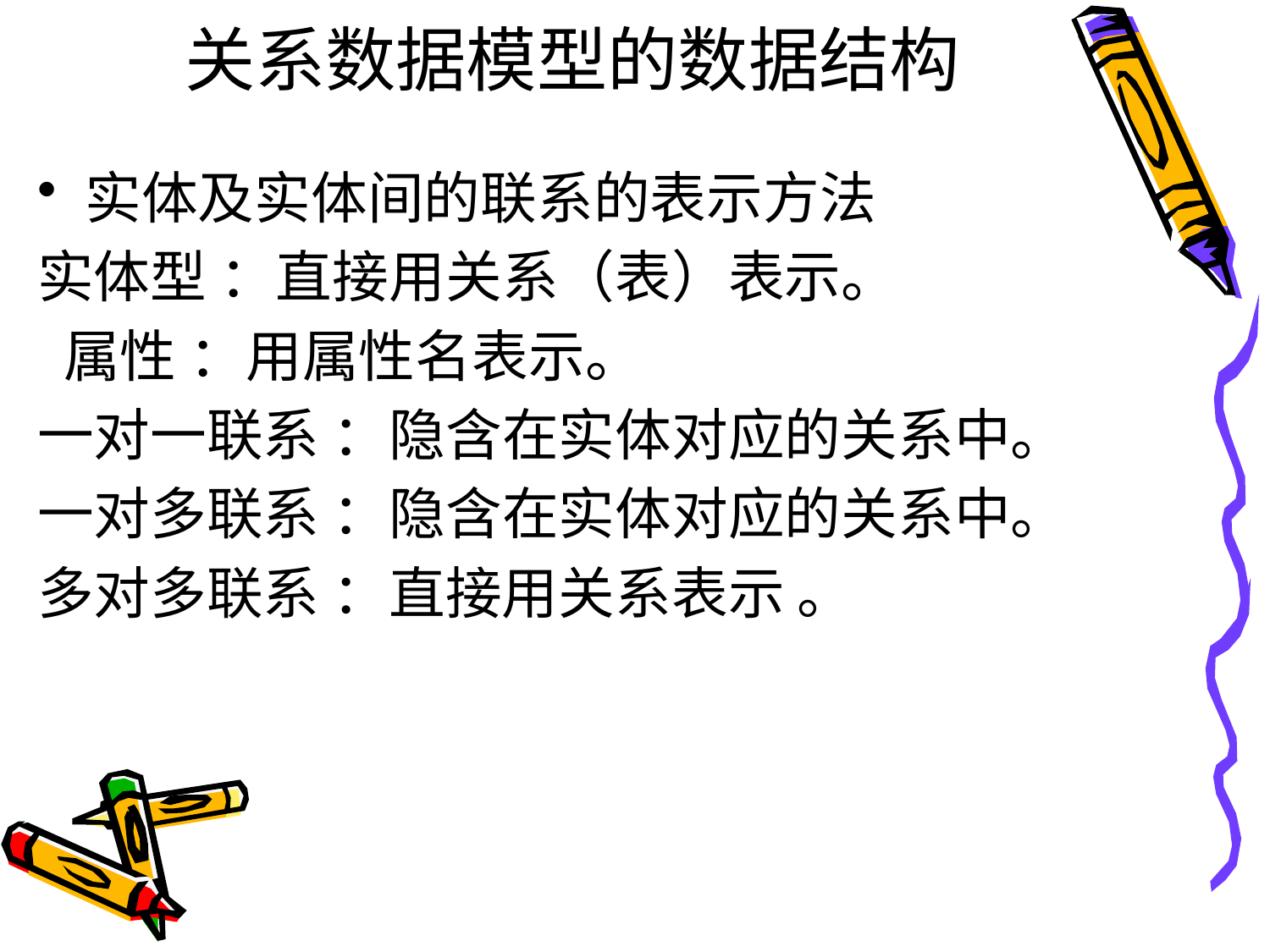

# 关系数据模型的数据结构
实体及实体间的联系的表示方法
实体型 ：直接用关系（表）表示。
 属性 ：用属性名表示。
一对一联系 ：隐含在实体对应的关系中。
一对多联系 ：隐含在实体对应的关系中。
多对多联系 ：直接用关系表示 。